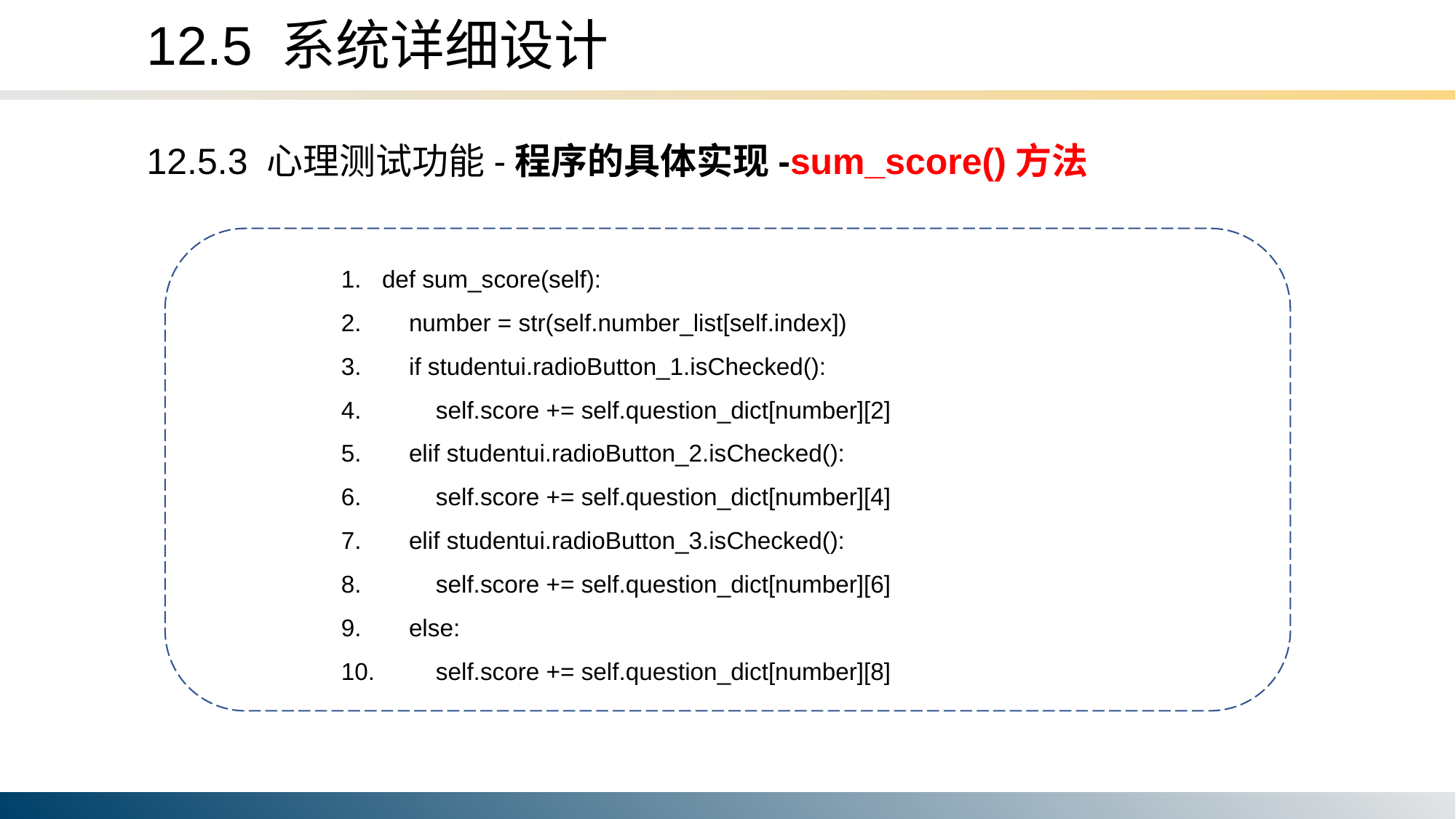

12.5 系统详细设计
12.5.3 心理测试功能-程序的具体实现-sum_score()方法

def sum_score(self):
    number = str(self.number_list[self.index])
    if studentui.radioButton_1.isChecked():
        self.score += self.question_dict[number][2]
    elif studentui.radioButton_2.isChecked():
        self.score += self.question_dict[number][4]
    elif studentui.radioButton_3.isChecked():
        self.score += self.question_dict[number][6]
    else:
        self.score += self.question_dict[number][8]